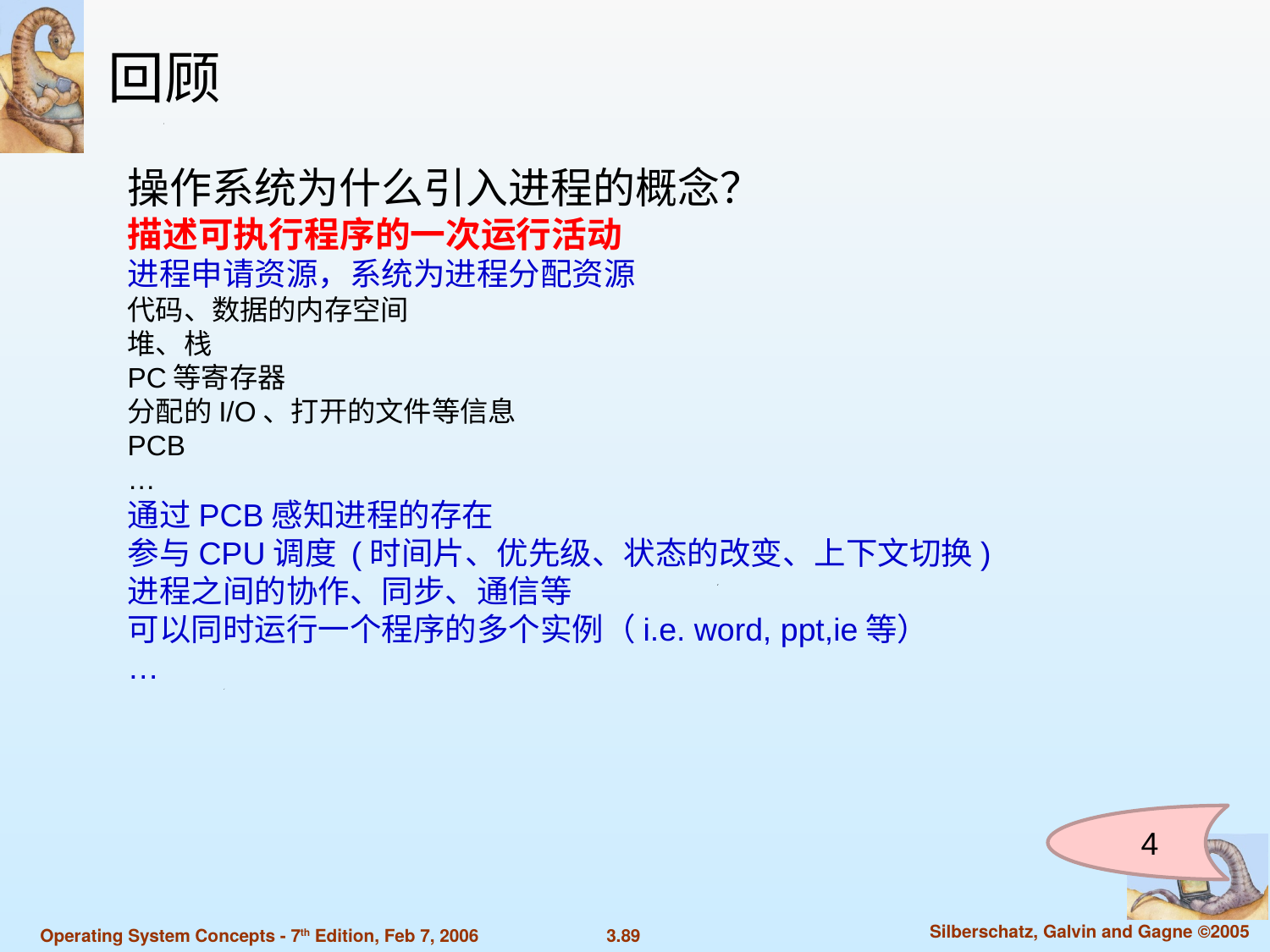

回顾
操作系统为什么引入进程的概念？
描述可执行程序的一次运行活动
进程申请资源，系统为进程分配资源
代码、数据的内存空间
堆、栈
PC等寄存器
分配的I/O、打开的文件等信息
PCB
…
通过PCB感知进程的存在
参与CPU调度 (时间片、优先级、状态的改变、上下文切换)
进程之间的协作、同步、通信等
可以同时运行一个程序的多个实例（i.e. word, ppt,ie等）
…

4